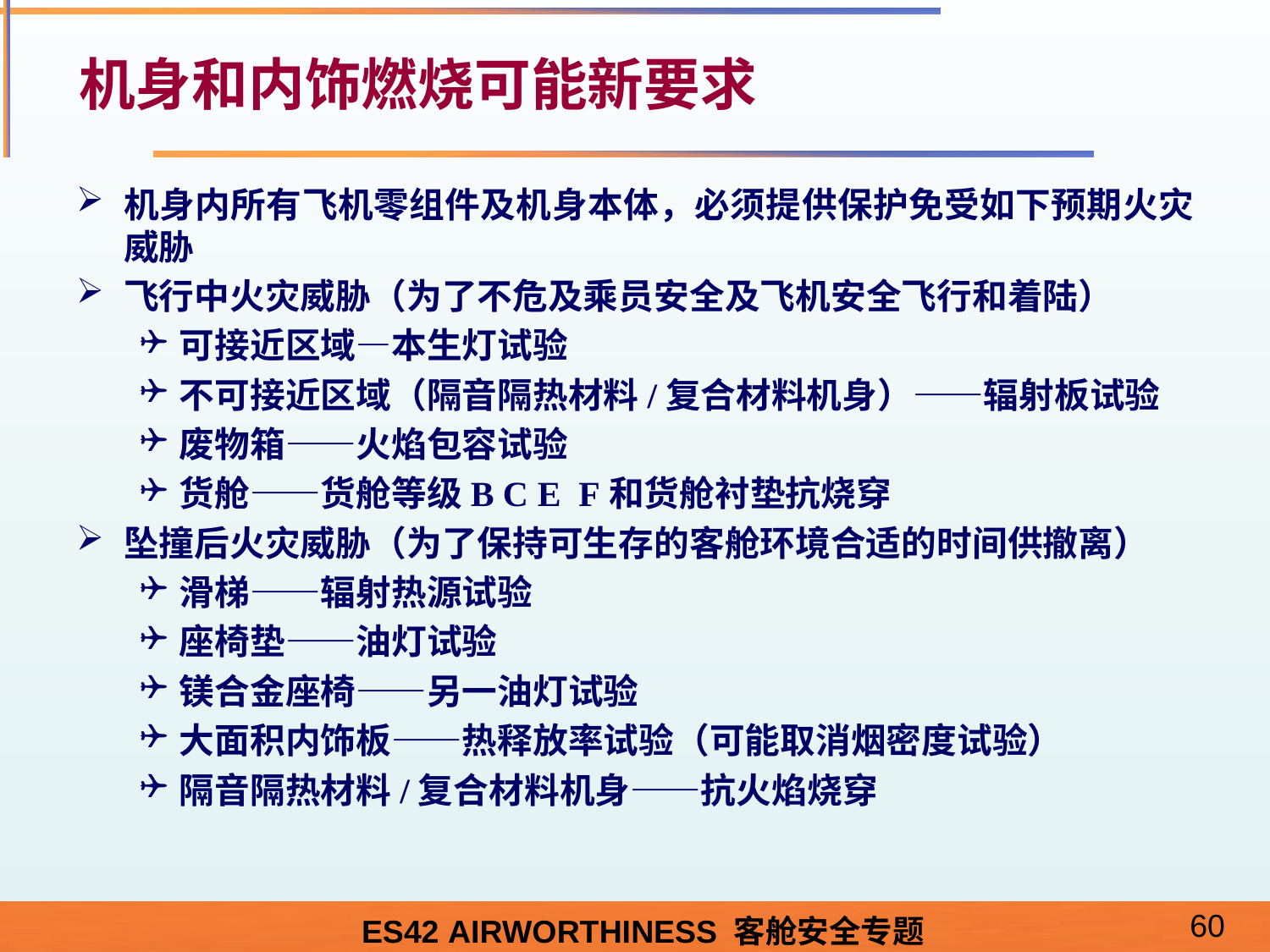

# 机身和内饰燃烧可能新要求
机身内所有飞机零组件及机身本体，必须提供保护免受如下预期火灾威胁
飞行中火灾威胁（为了不危及乘员安全及飞机安全飞行和着陆）
可接近区域—本生灯试验
不可接近区域（隔音隔热材料/复合材料机身）——辐射板试验
废物箱——火焰包容试验
货舱——货舱等级B C E  F和货舱衬垫抗烧穿
坠撞后火灾威胁（为了保持可生存的客舱环境合适的时间供撤离）
滑梯——辐射热源试验
座椅垫——油灯试验
镁合金座椅——另一油灯试验
大面积内饰板——热释放率试验（可能取消烟密度试验）
隔音隔热材料/复合材料机身——抗火焰烧穿